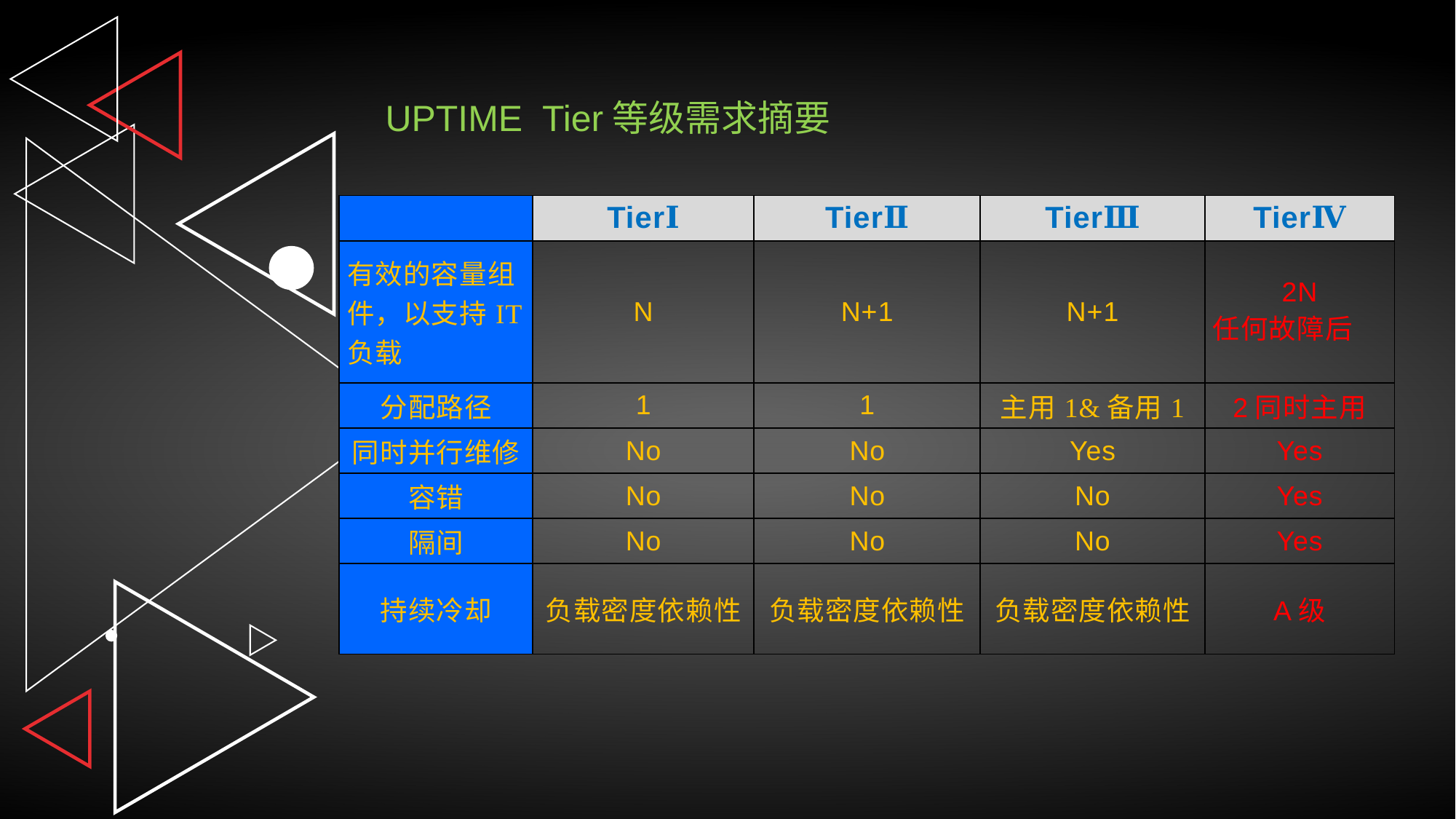

UPTIME  Tier等级需求摘要

|  | TierⅠ | TierⅡ | TierⅢ | TierⅣ |
| --- | --- | --- | --- | --- |
| 有效的容量组件，以支持IT负载 | N | N+1 | N+1 | 2N 任何故障后 |
| 分配路径 | 1 | 1 | 主用1&备用1 | 2同时主用 |
| 同时并行维修 | No | No | Yes | Yes |
| 容错 | No | No | No | Yes |
| 隔间 | No | No | No | Yes |
| 持续冷却 | 负载密度依赖性 | 负载密度依赖性 | 负载密度依赖性 | A级 |